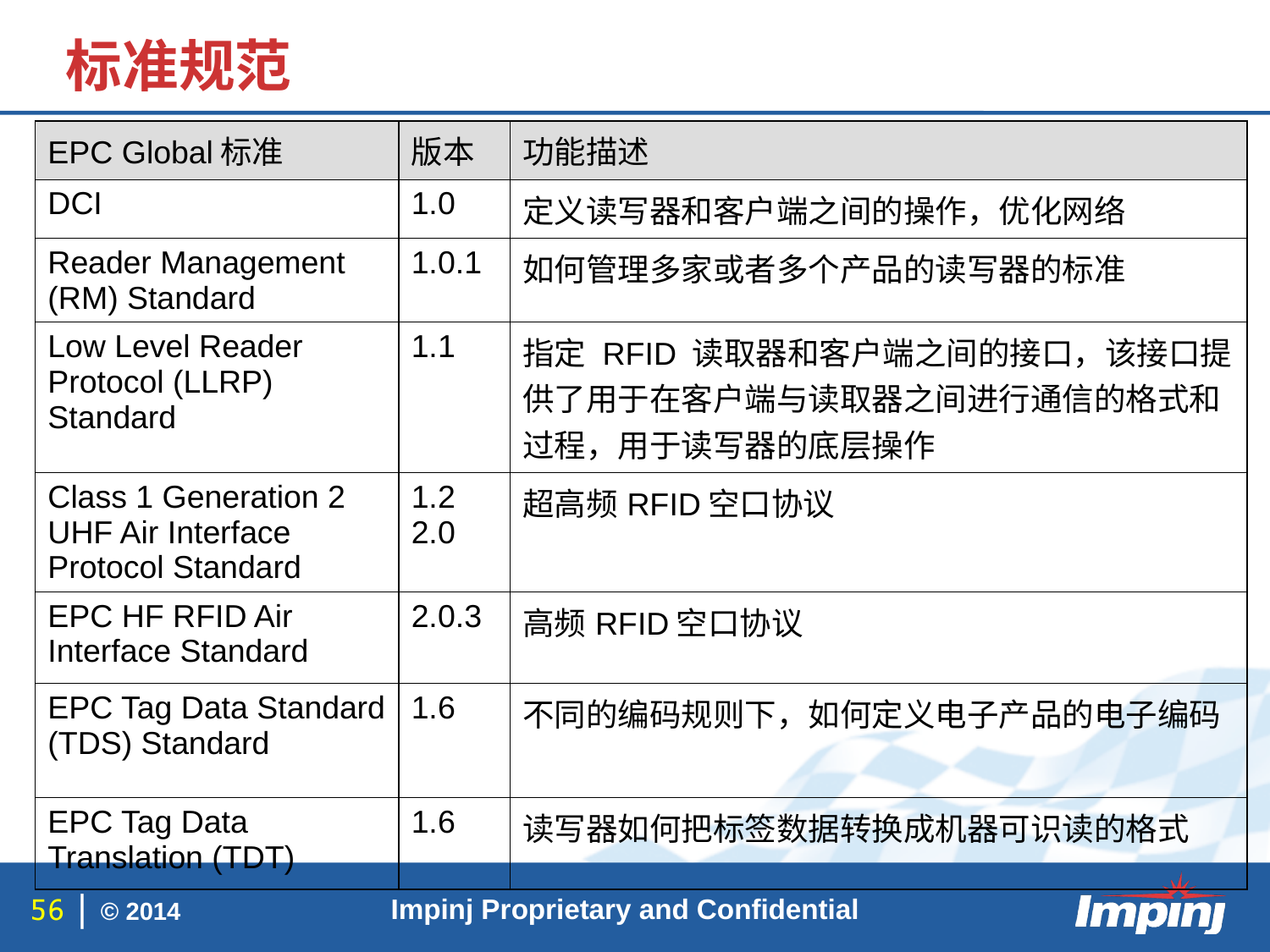

# 标准规范
| EPC Global标准 | 版本 | 功能描述 |
| --- | --- | --- |
| DCI | 1.0 | 定义读写器和客户端之间的操作，优化网络 |
| Reader Management (RM) Standard | 1.0.1 | 如何管理多家或者多个产品的读写器的标准 |
| Low Level Reader Protocol (LLRP) Standard | 1.1 | 指定 RFID 读取器和客户端之间的接口，该接口提供了用于在客户端与读取器之间进行通信的格式和过程，用于读写器的底层操作 |
| Class 1 Generation 2 UHF Air Interface Protocol Standard | 1.2 2.0 | 超高频RFID空口协议 |
| EPC HF RFID Air Interface Standard | 2.0.3 | 高频RFID空口协议 |
| EPC Tag Data Standard (TDS) Standard | 1.6 | 不同的编码规则下，如何定义电子产品的电子编码 |
| EPC Tag Data Translation (TDT) | 1.6 | 读写器如何把标签数据转换成机器可识读的格式 |